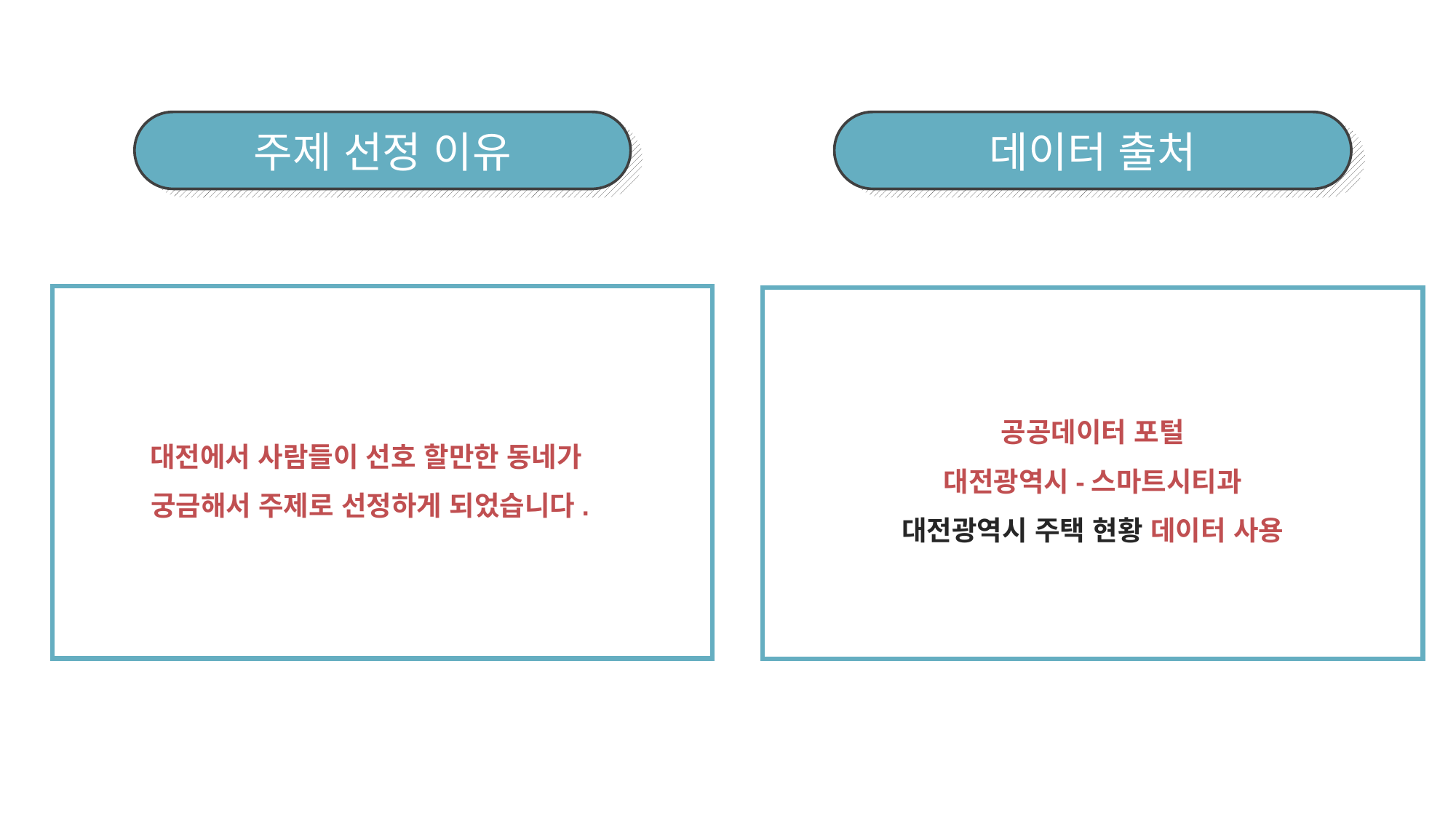

데이터 출처
주제 선정 이유

대전에서 사람들이 선호 할만한 동네가
궁금해서 주제로 선정하게 되었습니다.
공공데이터 포털
대전광역시-스마트시티과
대전광역시 주택 현황 데이터 사용